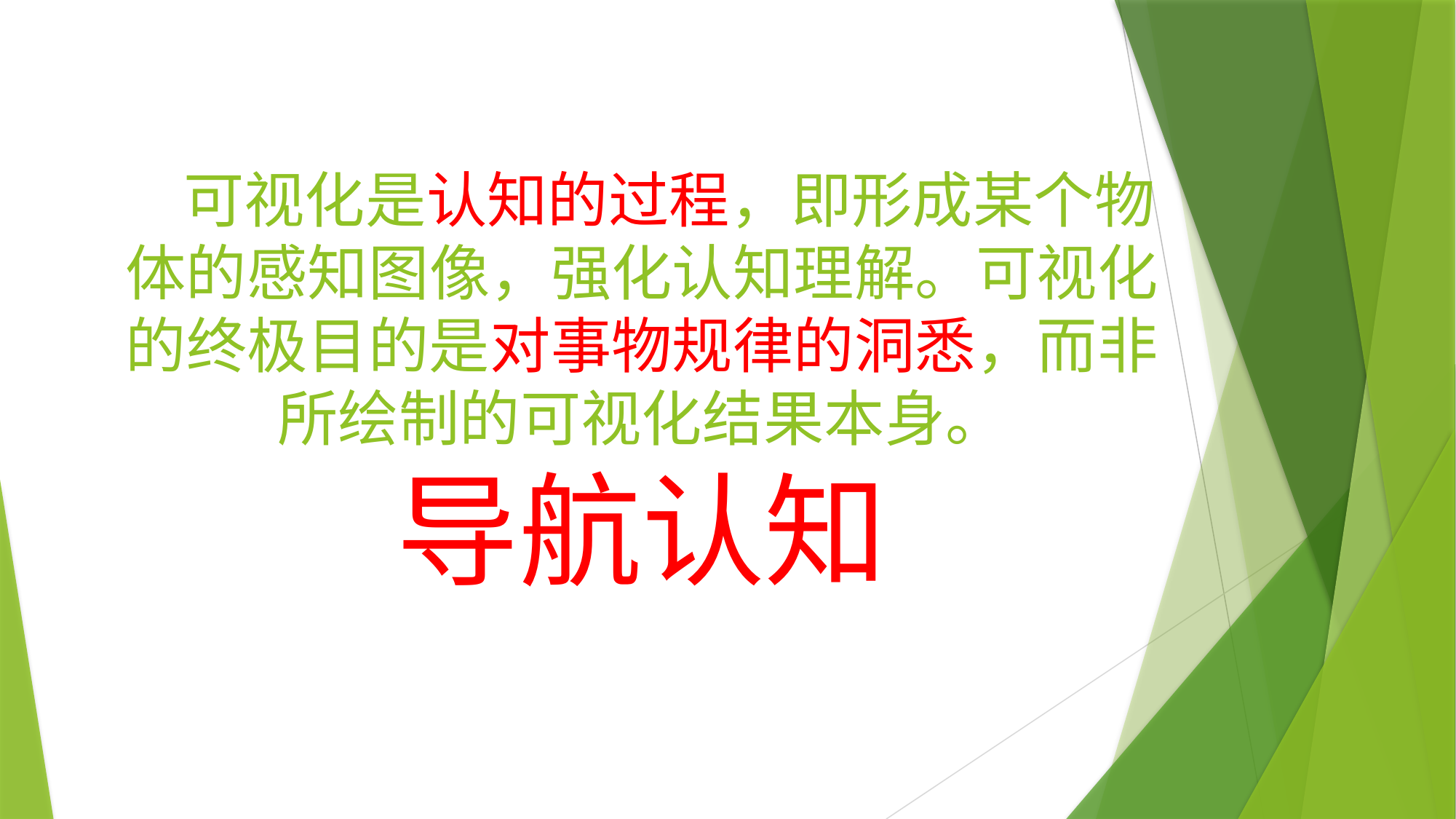

# 可视化是认知的过程，即形成某个物体的感知图像，强化认知理解。可视化的终极目的是对事物规律的洞悉，而非所绘制的可视化结果本身。 导航认知